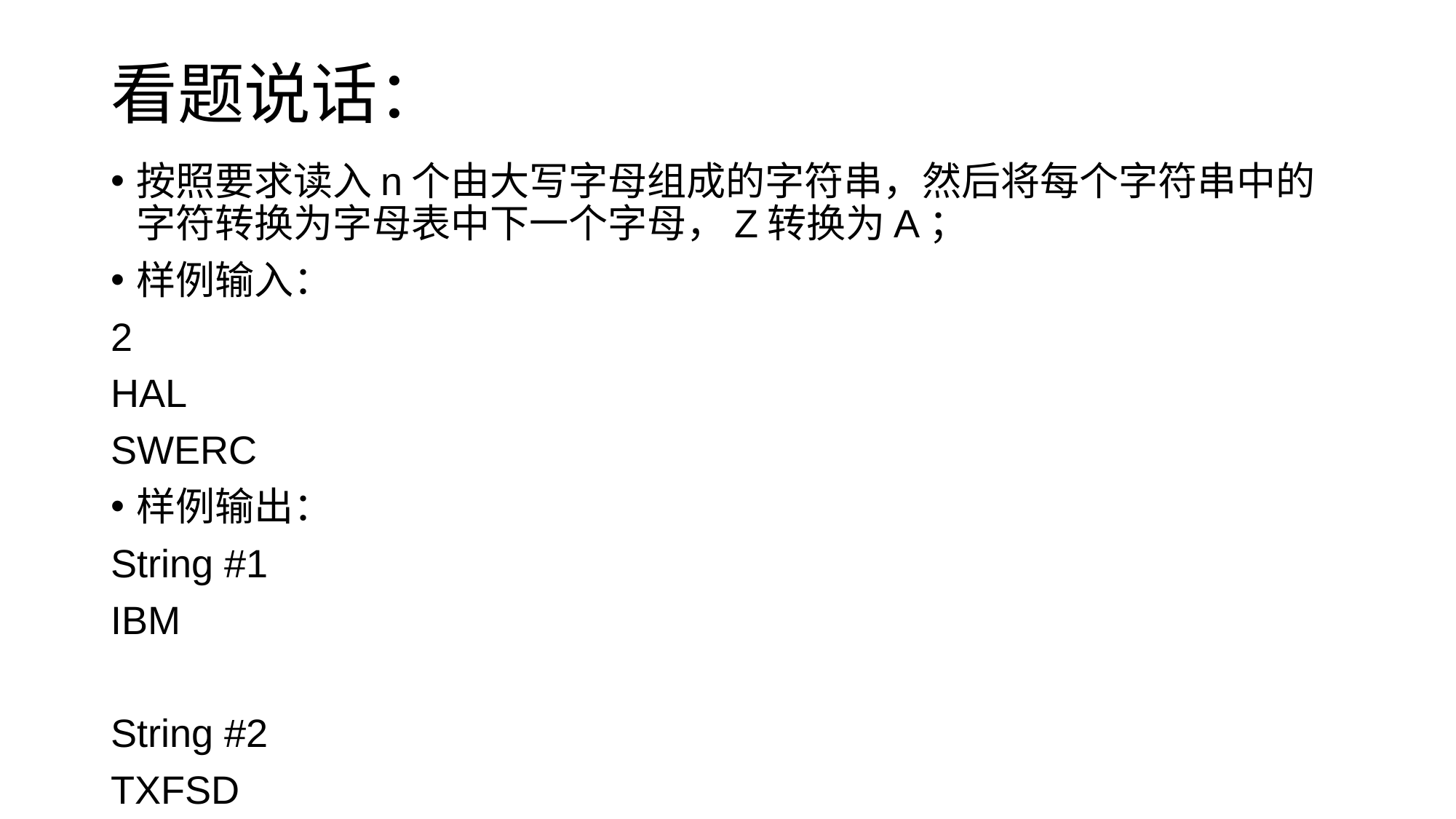

# 看题说话：
按照要求读入n个由大写字母组成的字符串，然后将每个字符串中的字符转换为字母表中下一个字母，Z转换为A；
样例输入：
2
HAL
SWERC
样例输出：
String #1
IBM

String #2
TXFSD